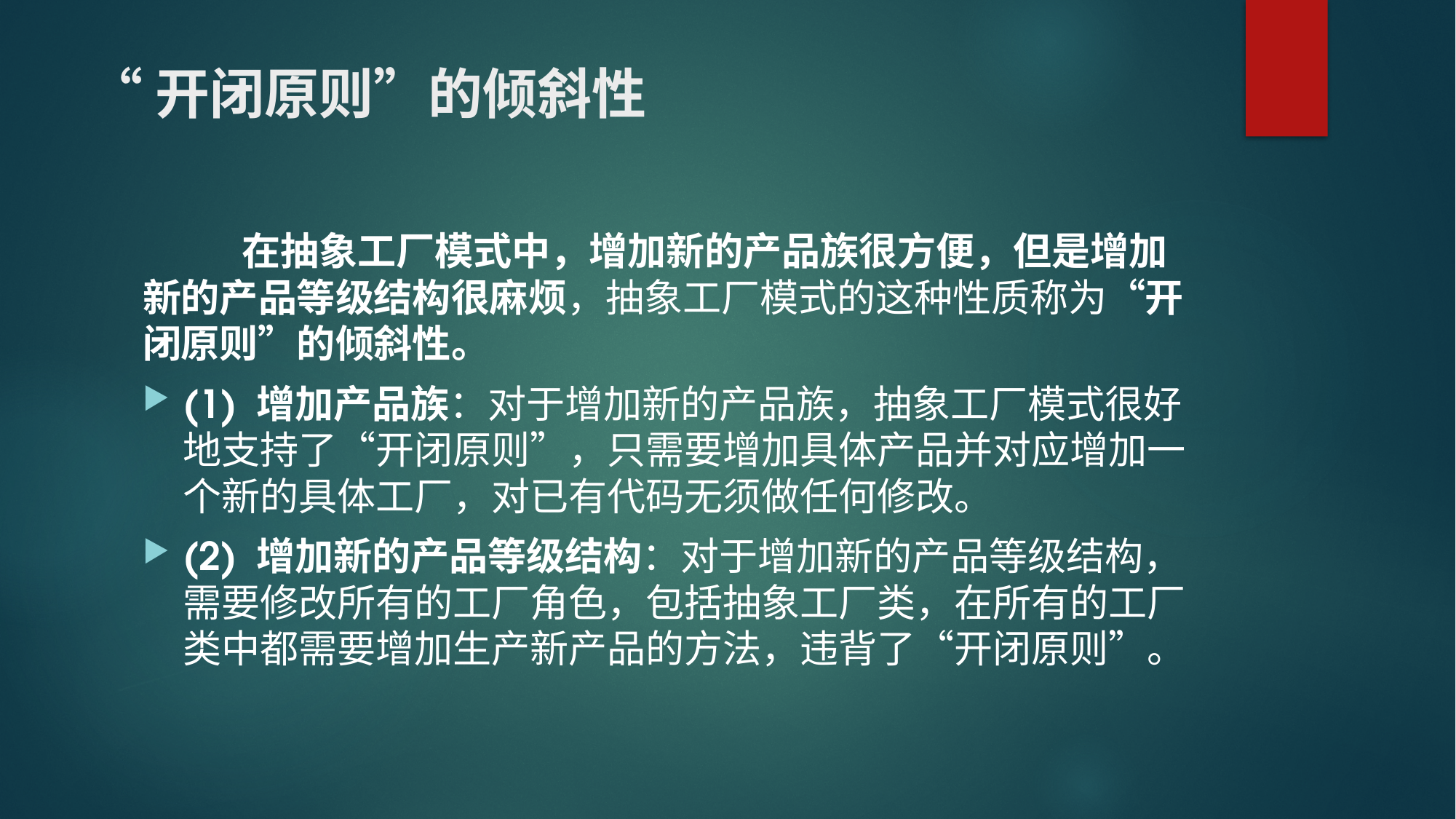

# “开闭原则”的倾斜性
	在抽象工厂模式中，增加新的产品族很方便，但是增加新的产品等级结构很麻烦，抽象工厂模式的这种性质称为“开闭原则”的倾斜性。
(1) 增加产品族：对于增加新的产品族，抽象工厂模式很好地支持了“开闭原则”，只需要增加具体产品并对应增加一个新的具体工厂，对已有代码无须做任何修改。
(2) 增加新的产品等级结构：对于增加新的产品等级结构，需要修改所有的工厂角色，包括抽象工厂类，在所有的工厂类中都需要增加生产新产品的方法，违背了“开闭原则”。